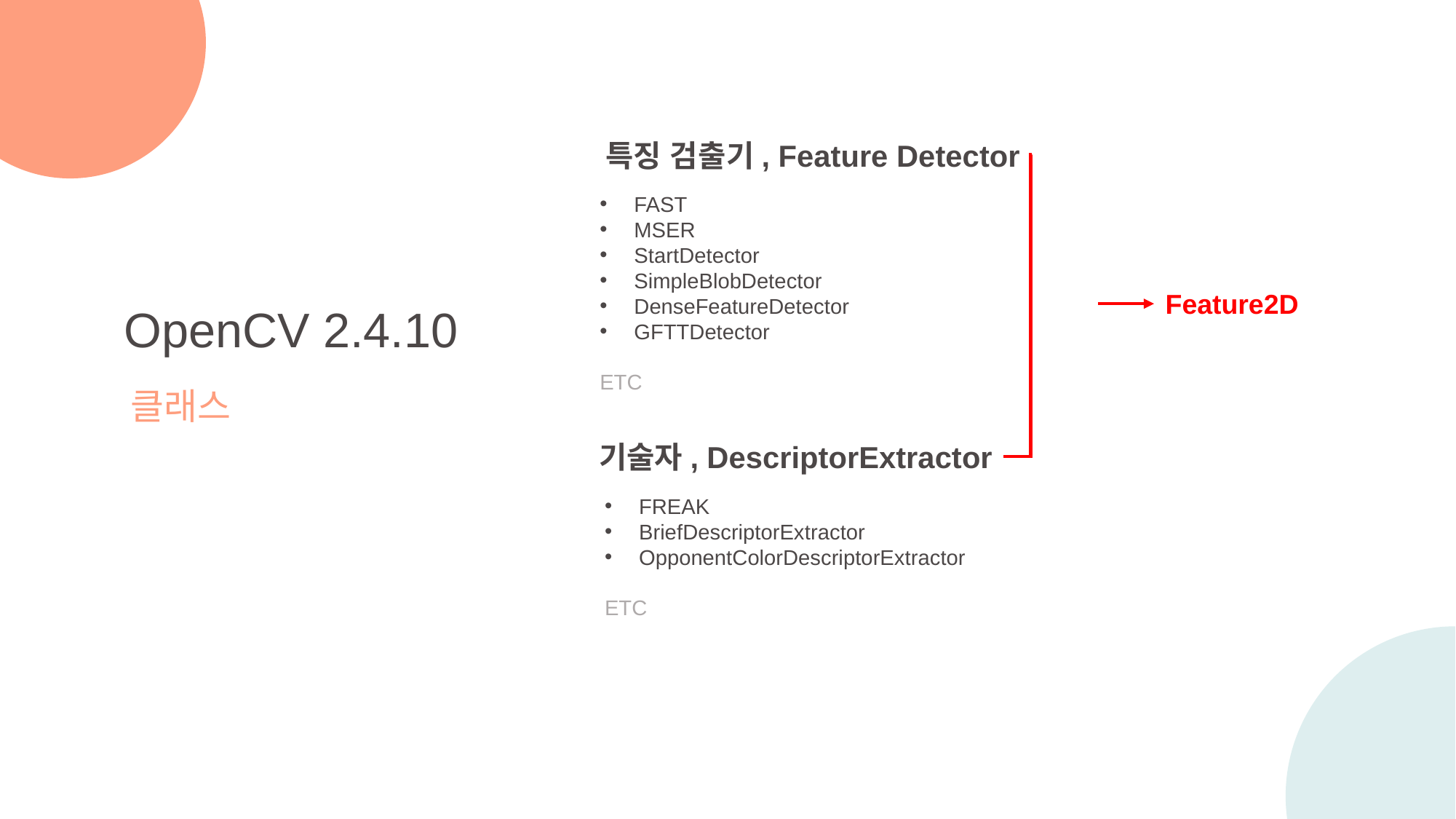

특징 검출기, Feature Detector
FAST
MSER
StartDetector
SimpleBlobDetector
DenseFeatureDetector
GFTTDetector

ETC
Feature2D
OpenCV 2.4.10
클래스
기술자, DescriptorExtractor
FREAK
BriefDescriptorExtractor
OpponentColorDescriptorExtractor

ETC